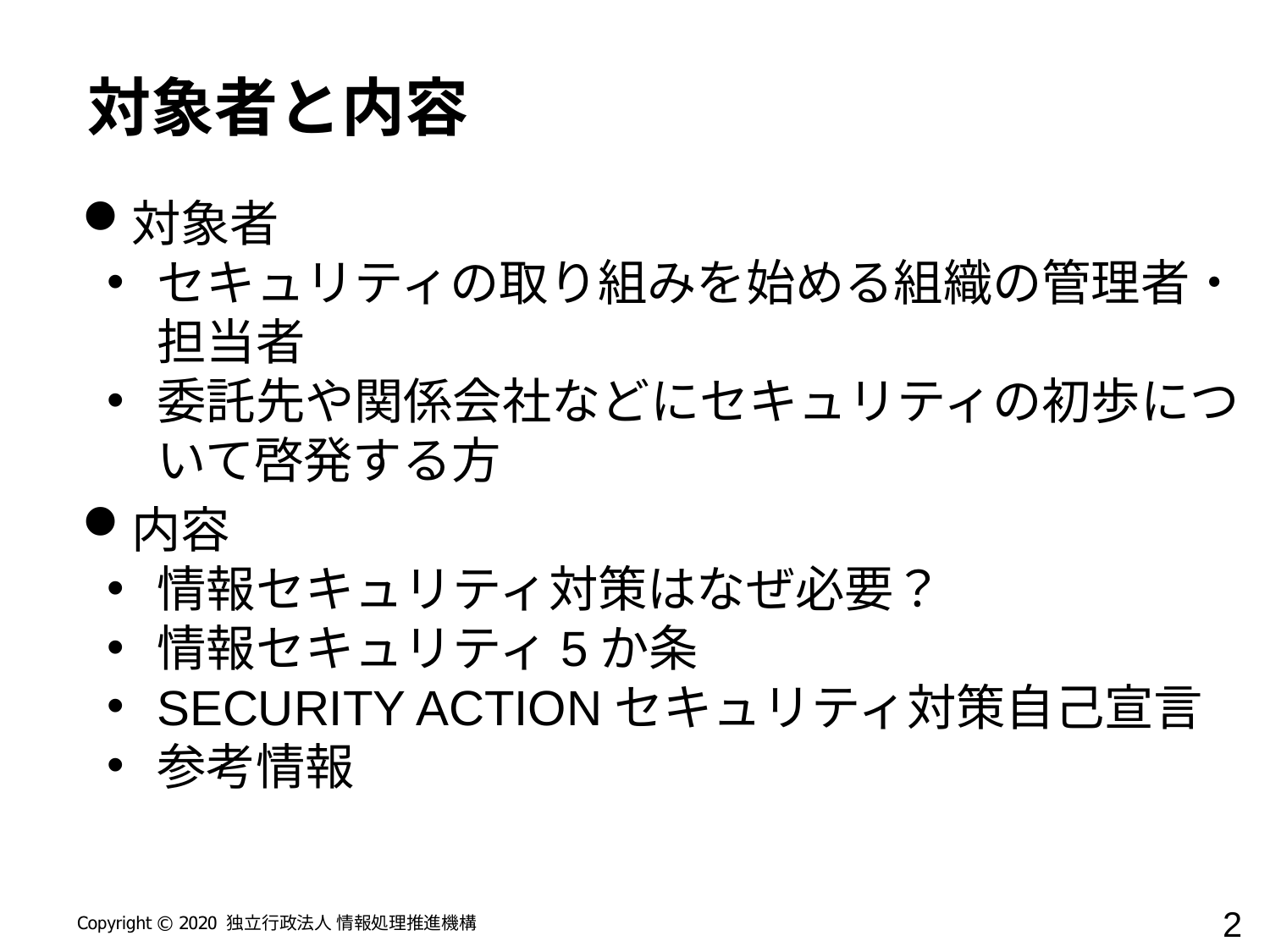

対象者と内容
対象者
セキュリティの取り組みを始める組織の管理者・担当者
委託先や関係会社などにセキュリティの初歩について啓発する方
内容
情報セキュリティ対策はなぜ必要？
情報セキュリティ5か条
SECURITY ACTIONセキュリティ対策自己宣言
参考情報